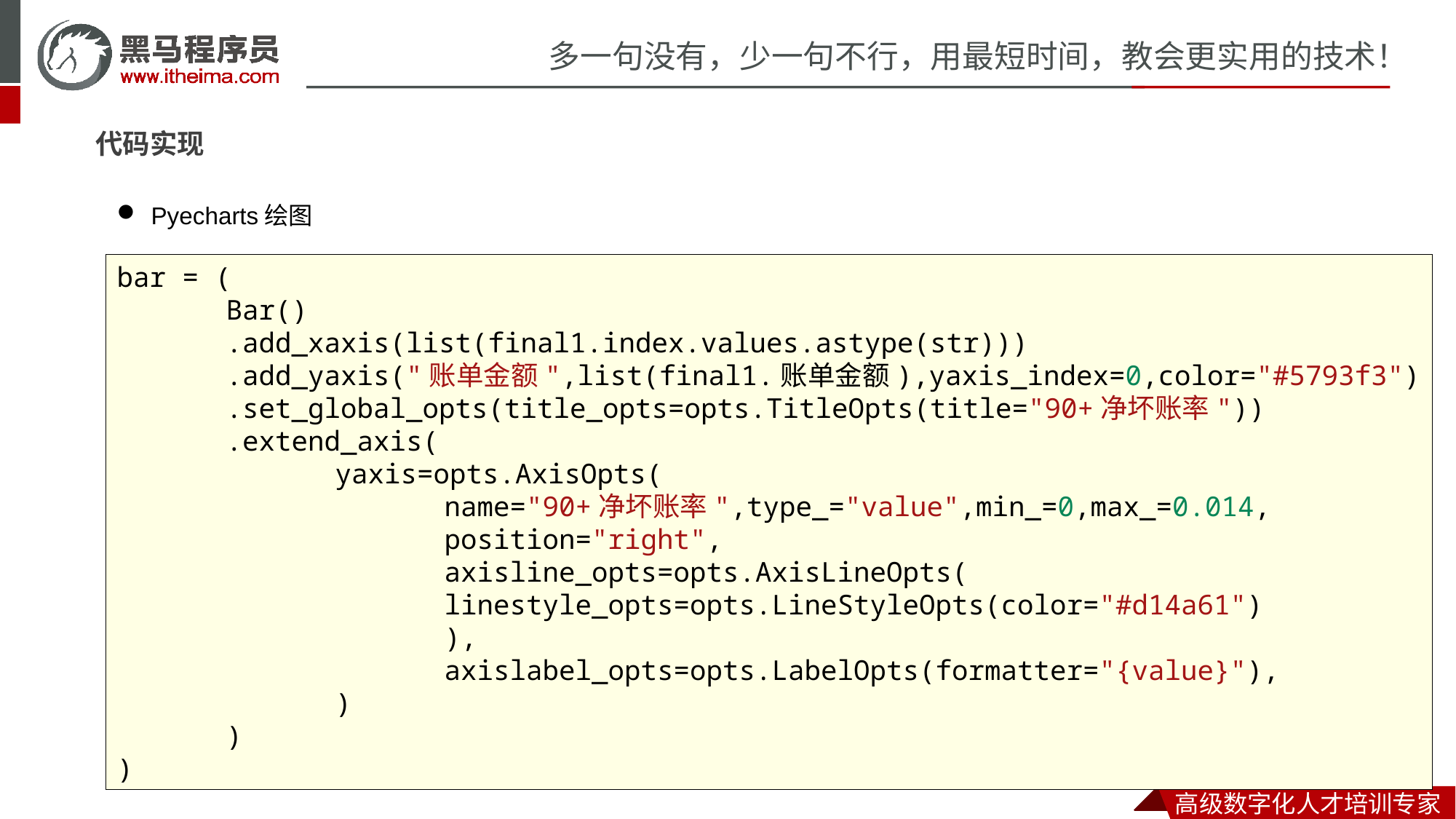

代码实现
Pyecharts绘图

bar = (
	Bar()
	.add_xaxis(list(final1.index.values.astype(str)))
	.add_yaxis("账单金额",list(final1.账单金额),yaxis_index=0,color="#5793f3")
	.set_global_opts(title_opts=opts.TitleOpts(title="90+净坏账率"))
	.extend_axis(
		yaxis=opts.AxisOpts(
			name="90+净坏账率",type_="value",min_=0,max_=0.014,
			position="right",
			axisline_opts=opts.AxisLineOpts(
			linestyle_opts=opts.LineStyleOpts(color="#d14a61")
			),
			axislabel_opts=opts.LabelOpts(formatter="{value}"),
		)
	)
)